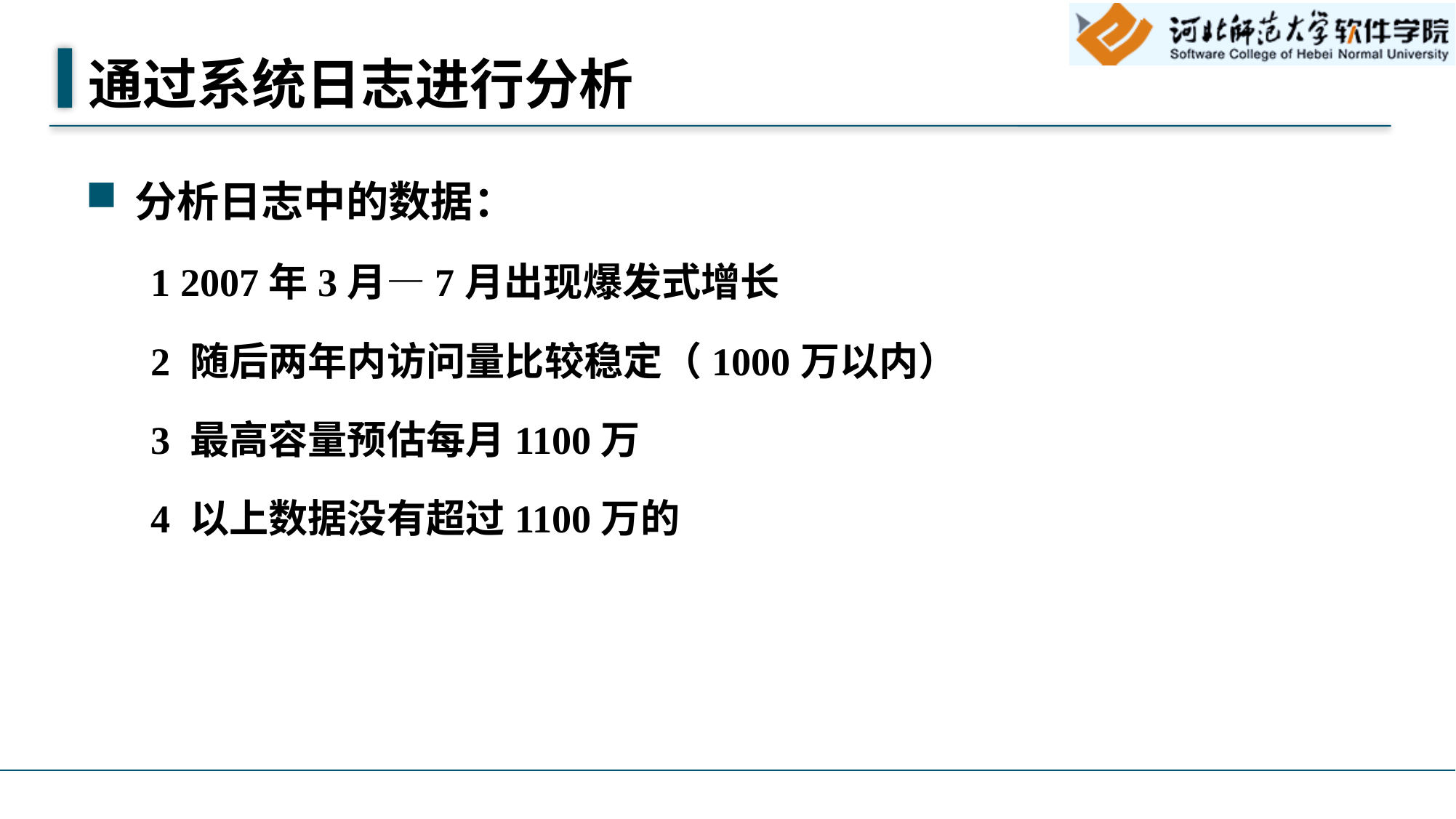

# 通过系统日志进行分析
分析日志中的数据：
1 2007年3月—7月出现爆发式增长
2 随后两年内访问量比较稳定（1000万以内）
3 最高容量预估每月1100万
4 以上数据没有超过1100万的